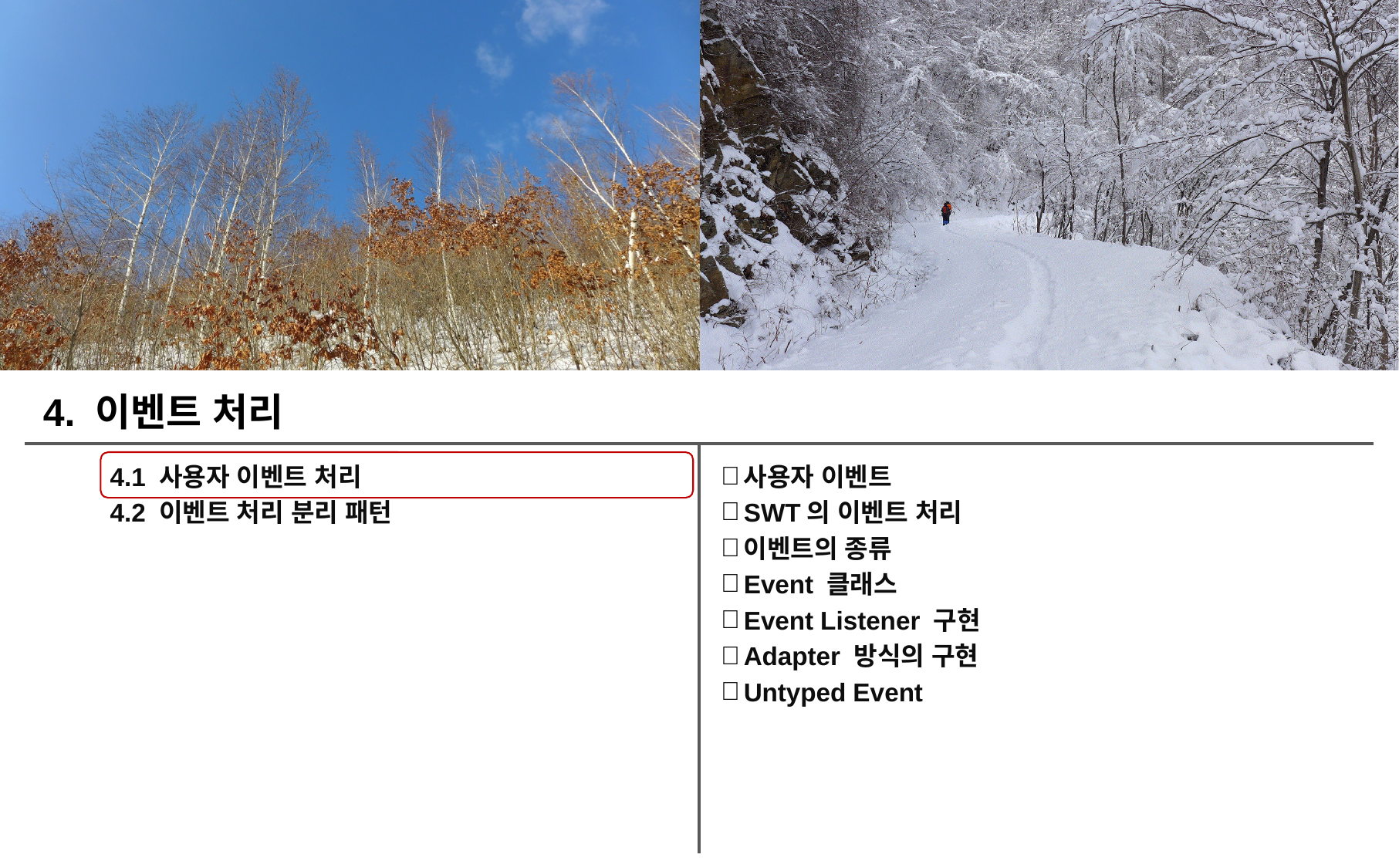

4. 이벤트 처리

4.1 사용자 이벤트 처리
4.2 이벤트 처리 분리 패턴
사용자 이벤트
SWT의 이벤트 처리
이벤트의 종류
Event 클래스
Event Listener 구현
Adapter 방식의 구현
Untyped Event